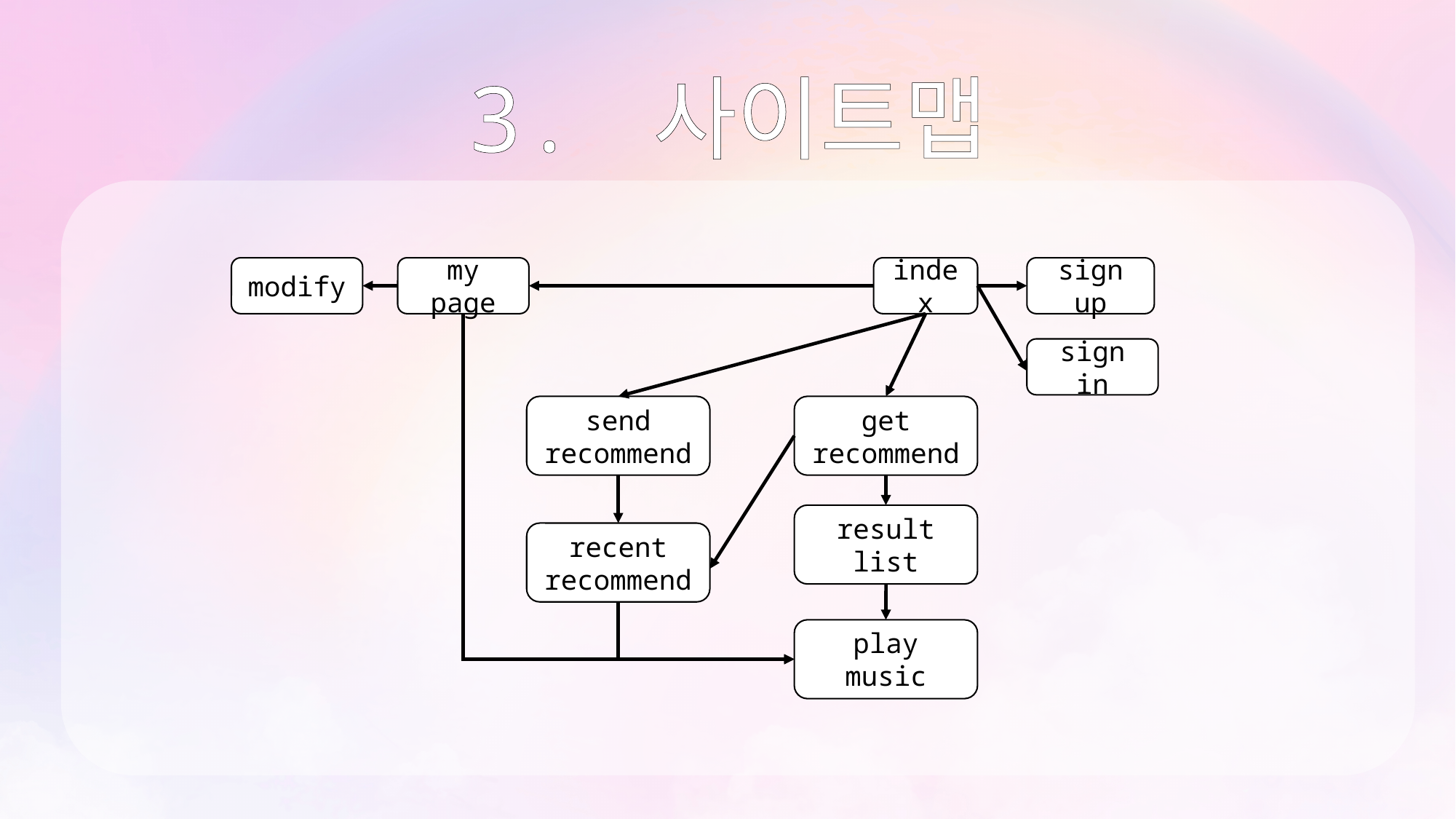

# 3. 사이트맵

modify
my page
index
sign up
sign in
send recommend
get recommend
result list
recent recommend
play music